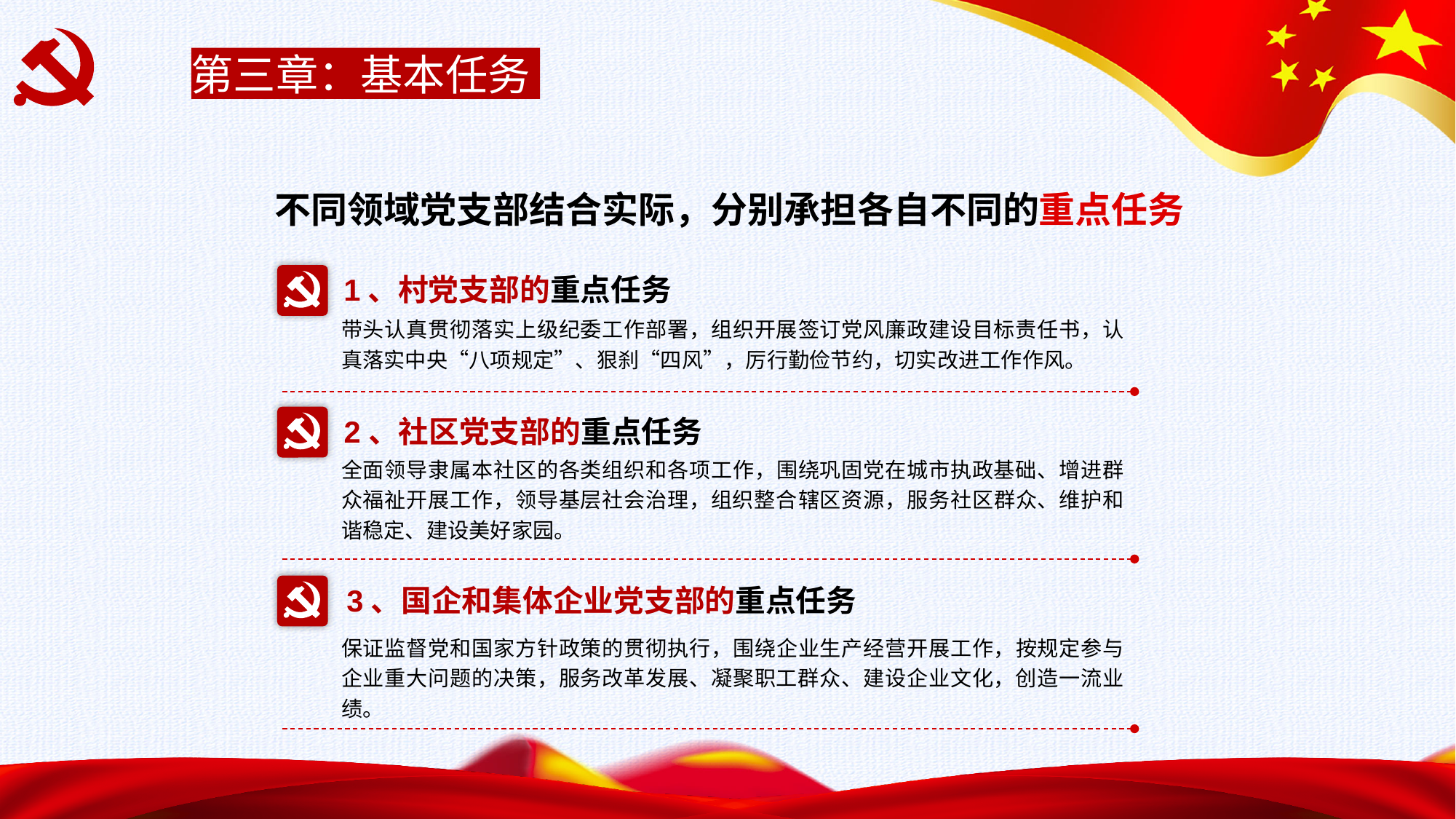

第三章：基本任务
不同领域党支部结合实际，分别承担各自不同的重点任务

1、村党支部的重点任务
带头认真贯彻落实上级纪委工作部署，组织开展签订党风廉政建设目标责任书，认真落实中央“八项规定”、狠刹“四风”，厉行勤俭节约，切实改进工作作风。

2、社区党支部的重点任务
全面领导隶属本社区的各类组织和各项工作，围绕巩固党在城市执政基础、增进群众福祉开展工作，领导基层社会治理，组织整合辖区资源，服务社区群众、维护和谐稳定、建设美好家园。

3、国企和集体企业党支部的重点任务
保证监督党和国家方针政策的贯彻执行，围绕企业生产经营开展工作，按规定参与企业重大问题的决策，服务改革发展、凝聚职工群众、建设企业文化，创造一流业绩。